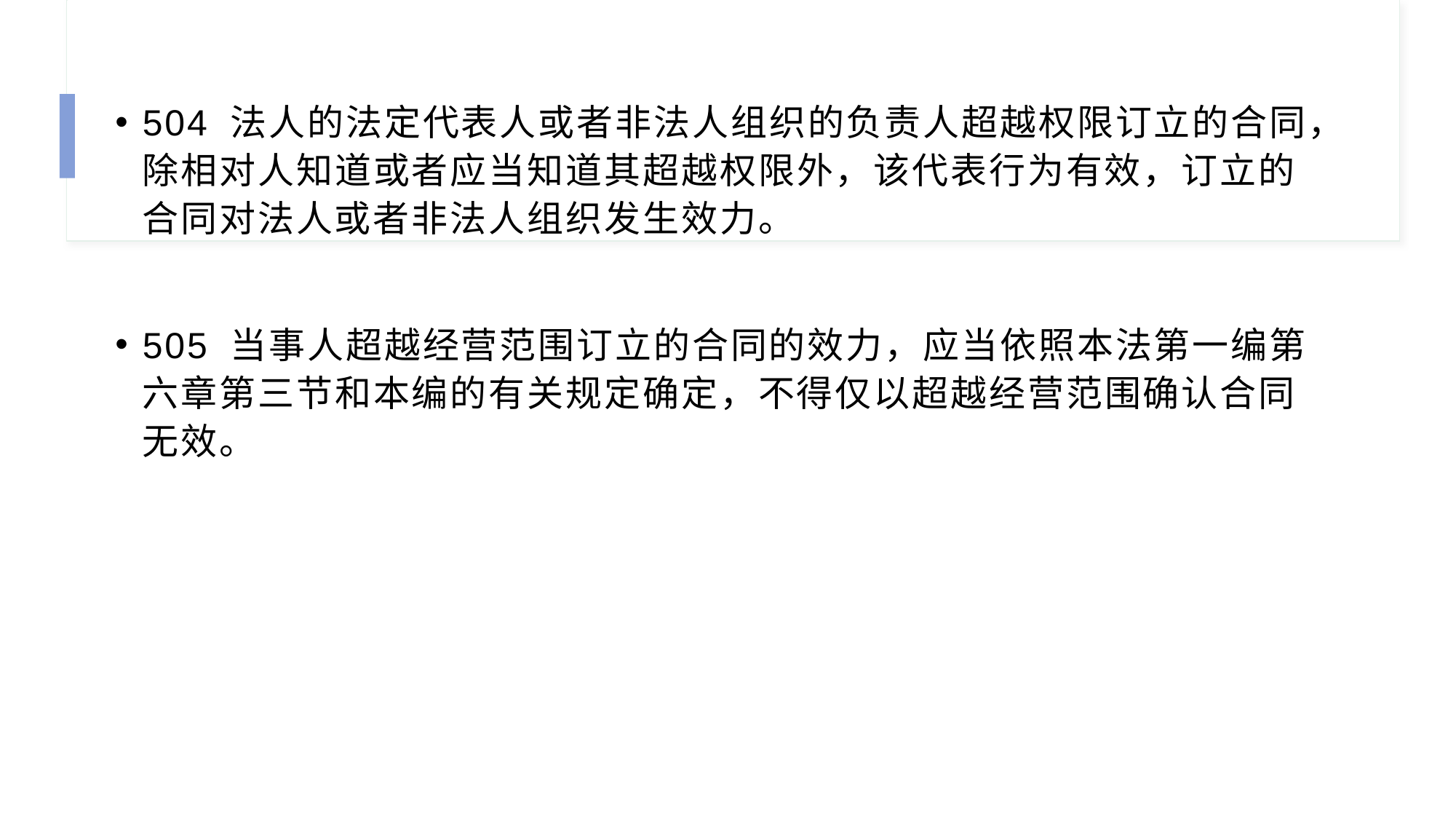

504 法人的法定代表人或者非法人组织的负责人超越权限订立的合同，除相对人知道或者应当知道其超越权限外，该代表行为有效，订立的合同对法人或者非法人组织发生效力。

505 当事人超越经营范围订立的合同的效力，应当依照本法第一编第六章第三节和本编的有关规定确定，不得仅以超越经营范围确认合同无效。